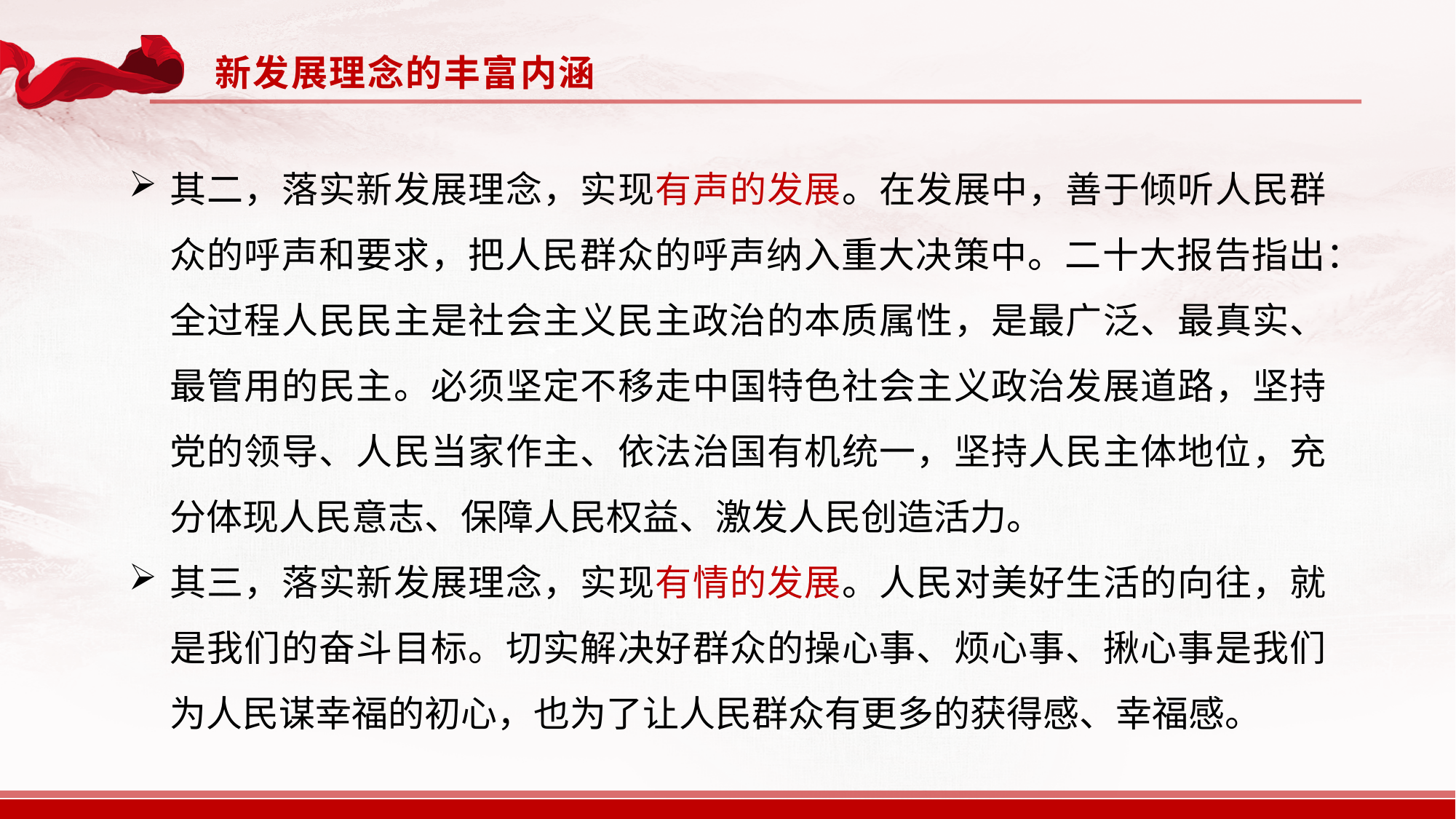

新发展理念的丰富内涵
其二，落实新发展理念，实现有声的发展。在发展中，善于倾听人民群众的呼声和要求，把人民群众的呼声纳入重大决策中。二十大报告指出：全过程人民民主是社会主义民主政治的本质属性，是最广泛、最真实、最管用的民主。必须坚定不移走中国特色社会主义政治发展道路，坚持党的领导、人民当家作主、依法治国有机统一，坚持人民主体地位，充分体现人民意志、保障人民权益、激发人民创造活力。
其三，落实新发展理念，实现有情的发展。人民对美好生活的向往，就是我们的奋斗目标。切实解决好群众的操心事、烦心事、揪心事是我们为人民谋幸福的初心，也为了让人民群众有更多的获得感、幸福感。